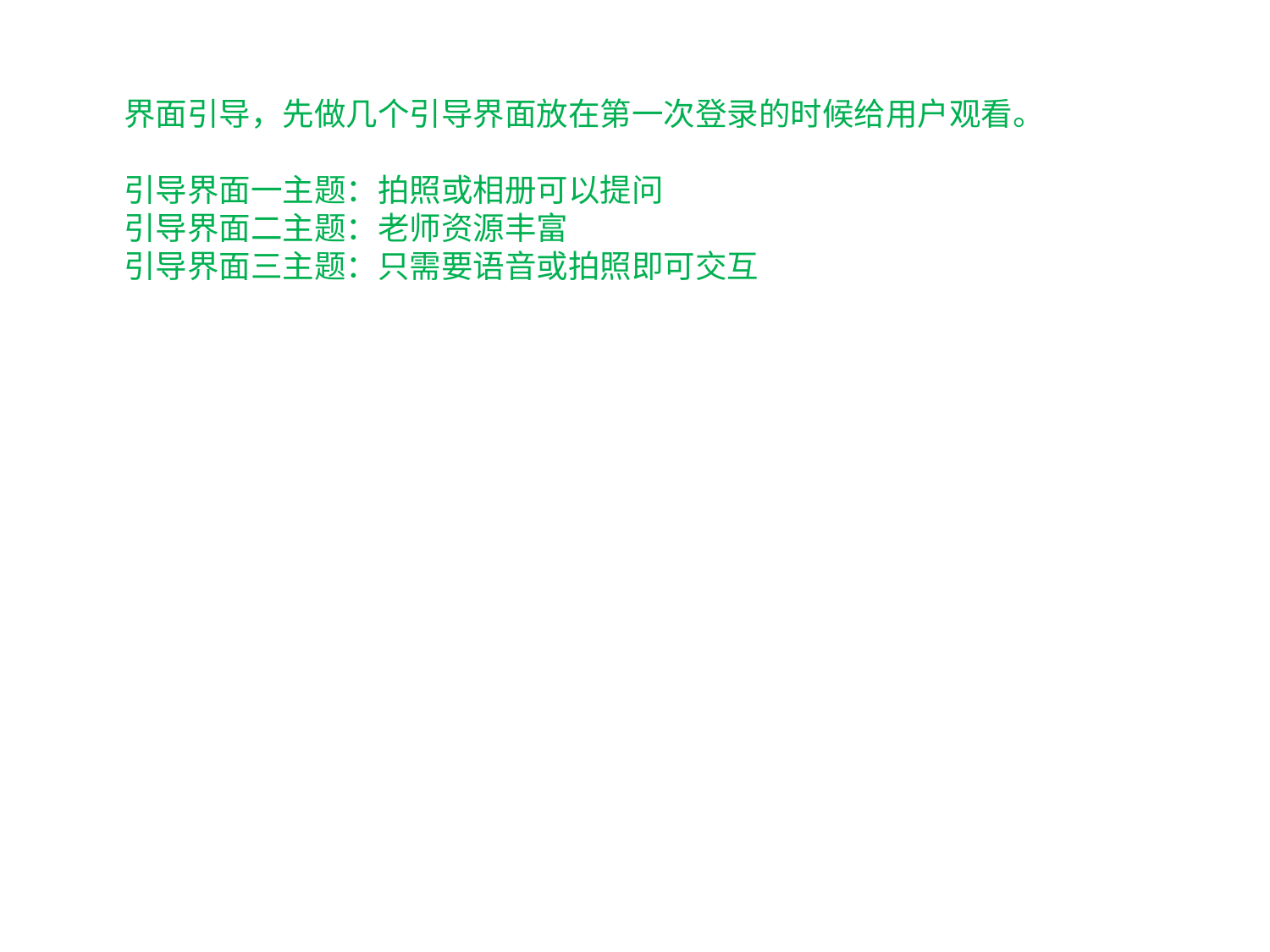

界面引导，先做几个引导界面放在第一次登录的时候给用户观看。

引导界面一主题：拍照或相册可以提问
引导界面二主题：老师资源丰富
引导界面三主题：只需要语音或拍照即可交互